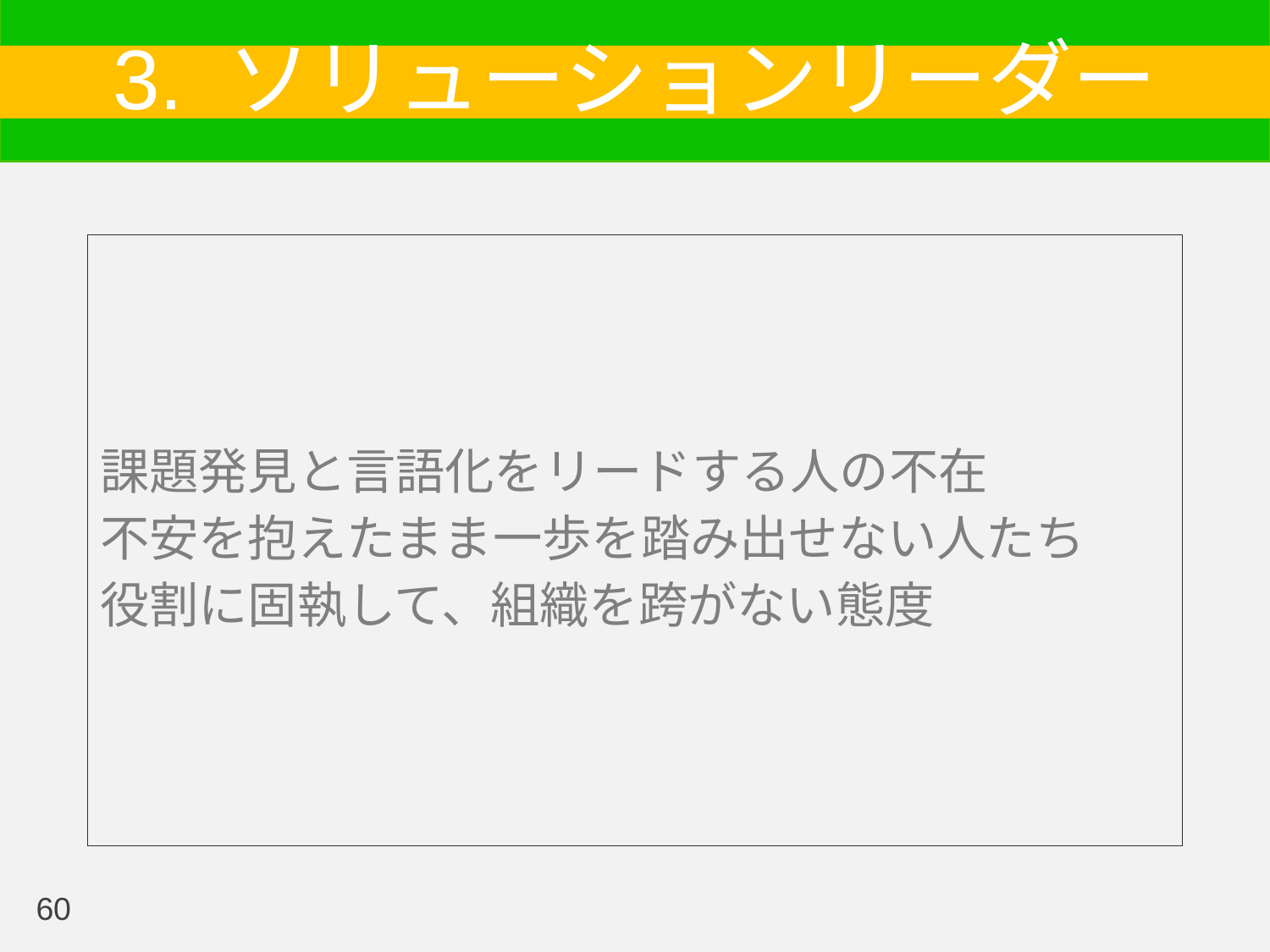

# 3. ソリューションリーダー
課題発見と言語化をリードする人の不在
不安を抱えたまま一歩を踏み出せない人たち
役割に固執して、組織を跨がない態度
60